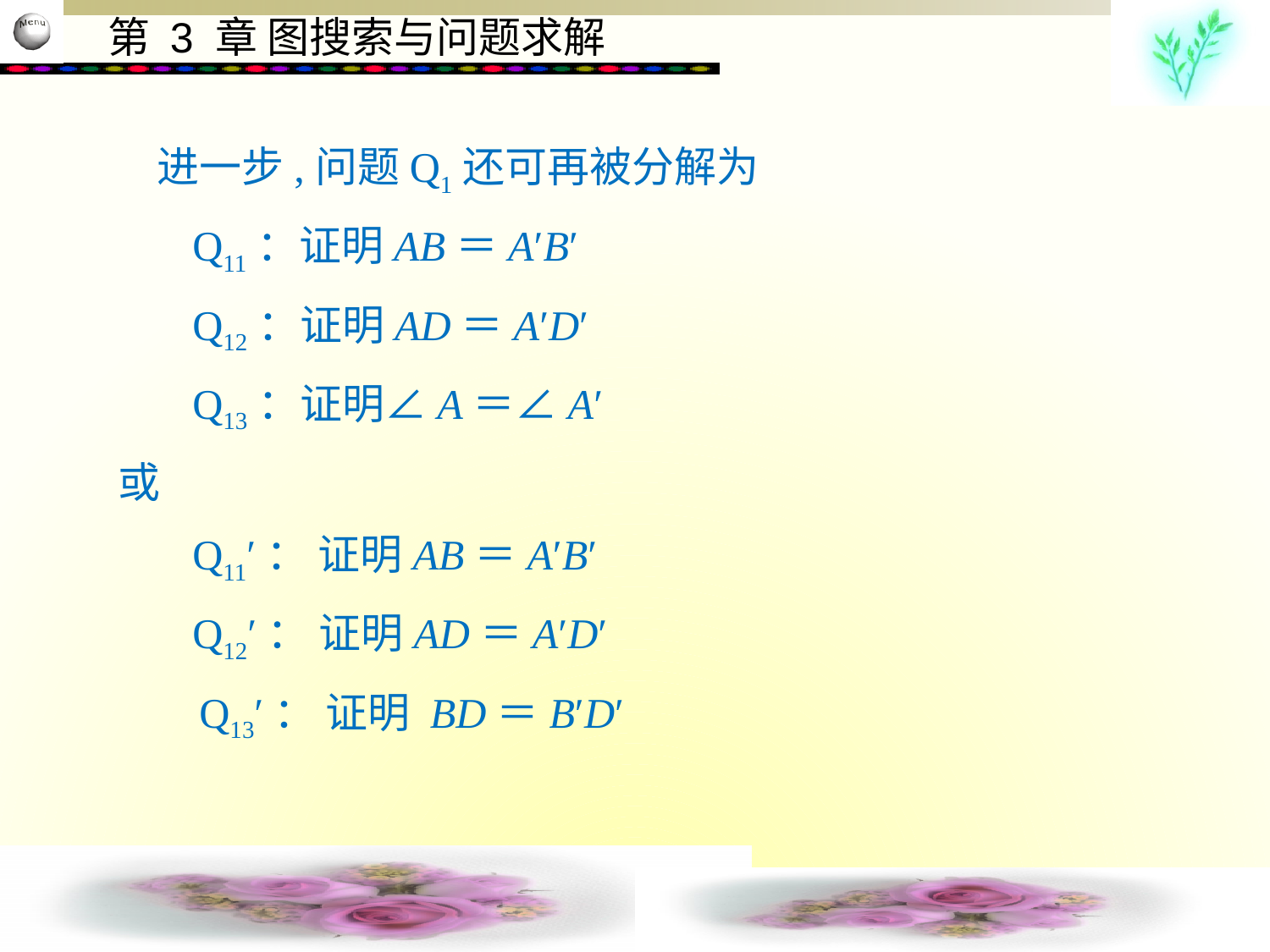

进一步,问题Q1还可再被分解为
       Q11：证明AB＝A′B′
       Q12：证明AD＝A′D′
       Q13：证明∠A＝∠A′
或
       Q11′： 证明AB＝A′B′
       Q12′： 证明AD＝A′D′
　   Q13′： 证明 BD＝B′D′